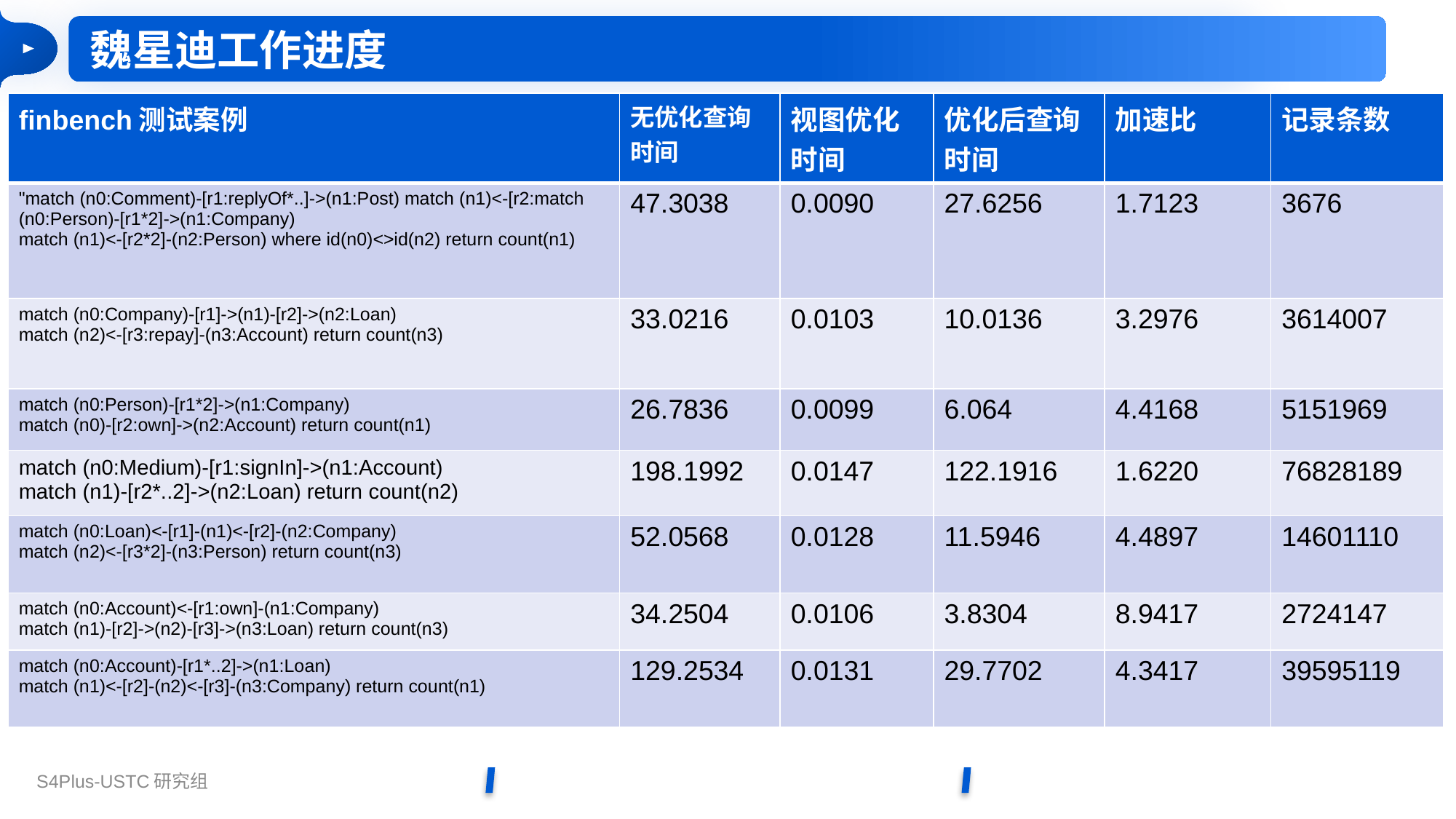

魏星迪工作进度
| finbench测试案例 | 无优化查询时间 | 视图优化时间 | 优化后查询时间 | 加速比 | 记录条数 |
| --- | --- | --- | --- | --- | --- |
| "match (n0:Comment)-[r1:replyOf\*..]->(n1:Post) match (n1)<-[r2:match (n0:Person)-[r1\*2]->(n1:Company) match (n1)<-[r2\*2]-(n2:Person) where id(n0)<>id(n2) return count(n1) | 47.3038 | 0.0090 | 27.6256 | 1.7123 | 3676 |
| match (n0:Company)-[r1]->(n1)-[r2]->(n2:Loan) match (n2)<-[r3:repay]-(n3:Account) return count(n3) | 33.0216 | 0.0103 | 10.0136 | 3.2976 | 3614007 |
| match (n0:Person)-[r1\*2]->(n1:Company) match (n0)-[r2:own]->(n2:Account) return count(n1) | 26.7836 | 0.0099 | 6.064 | 4.4168 | 5151969 |
| match (n0:Medium)-[r1:signIn]->(n1:Account) match (n1)-[r2\*..2]->(n2:Loan) return count(n2) | 198.1992 | 0.0147 | 122.1916 | 1.6220 | 76828189 |
| match (n0:Loan)<-[r1]-(n1)<-[r2]-(n2:Company) match (n2)<-[r3\*2]-(n3:Person) return count(n3) | 52.0568 | 0.0128 | 11.5946 | 4.4897 | 14601110 |
| match (n0:Account)<-[r1:own]-(n1:Company) match (n1)-[r2]->(n2)-[r3]->(n3:Loan) return count(n3) | 34.2504 | 0.0106 | 3.8304 | 8.9417 | 2724147 |
| match (n0:Account)-[r1\*..2]->(n1:Loan) match (n1)<-[r2]-(n2)<-[r3]-(n3:Company) return count(n1) | 129.2534 | 0.0131 | 29.7702 | 4.3417 | 39595119 |
snb_result